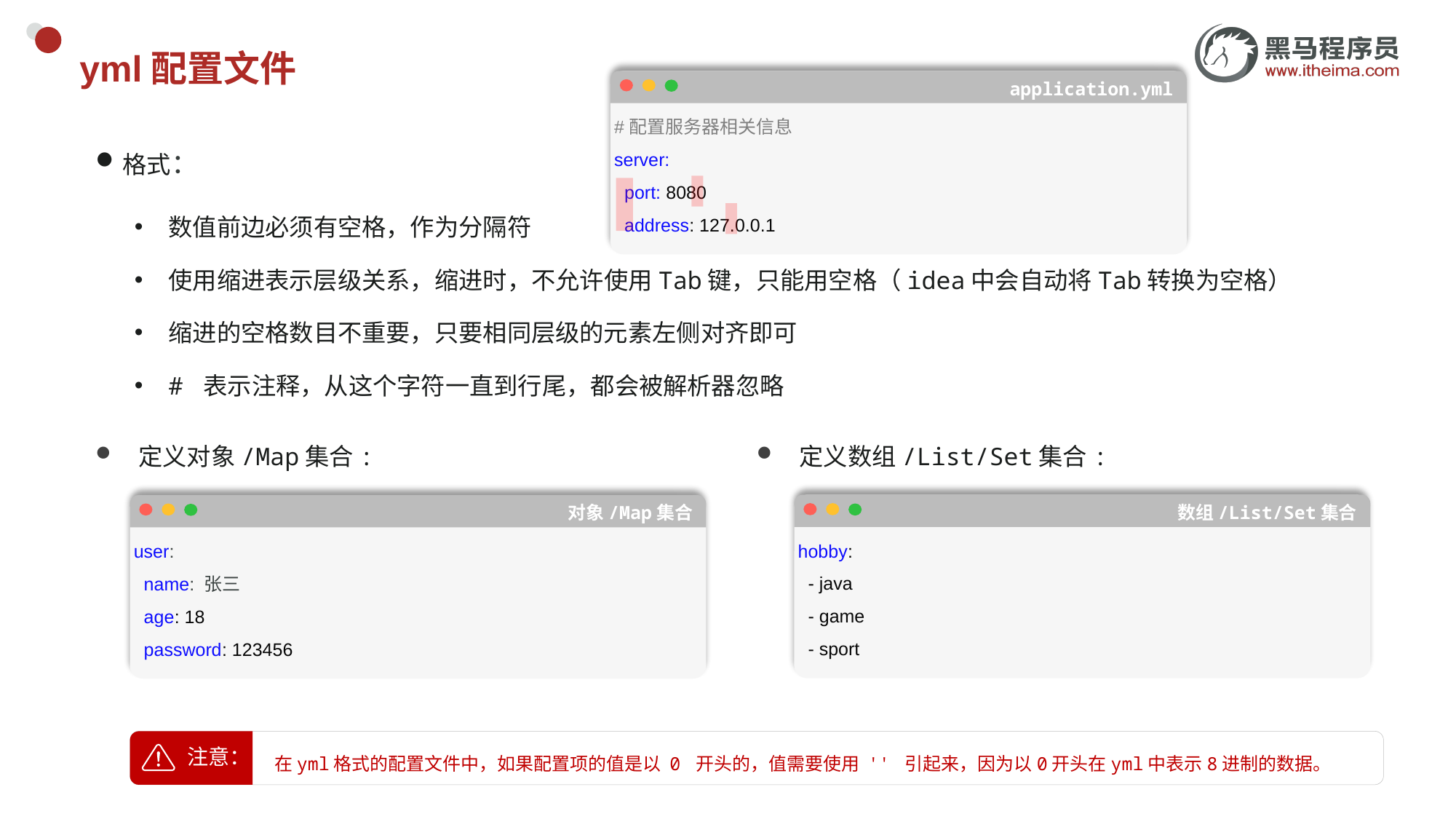

# yml配置文件
application.yml
#配置服务器相关信息
server:
  port: 8080
  address: 127.0.0.1

格式：
数值前边必须有空格，作为分隔符
使用缩进表示层级关系，缩进时，不允许使用Tab键，只能用空格（idea中会自动将Tab转换为空格）
缩进的空格数目不重要，只要相同层级的元素左侧对齐即可
# 表示注释，从这个字符一直到行尾，都会被解析器忽略

定义数组/List/Set集合:
定义对象/Map集合:
数组/List/Set集合
hobby:
  - java
  - game
  - sport

对象/Map集合
user:
  name: 张三
  age: 18
  password: 123456

在yml格式的配置文件中，如果配置项的值是以 0 开头的，值需要使用 '' 引起来，因为以0开头在yml中表示8进制的数据。
注意：